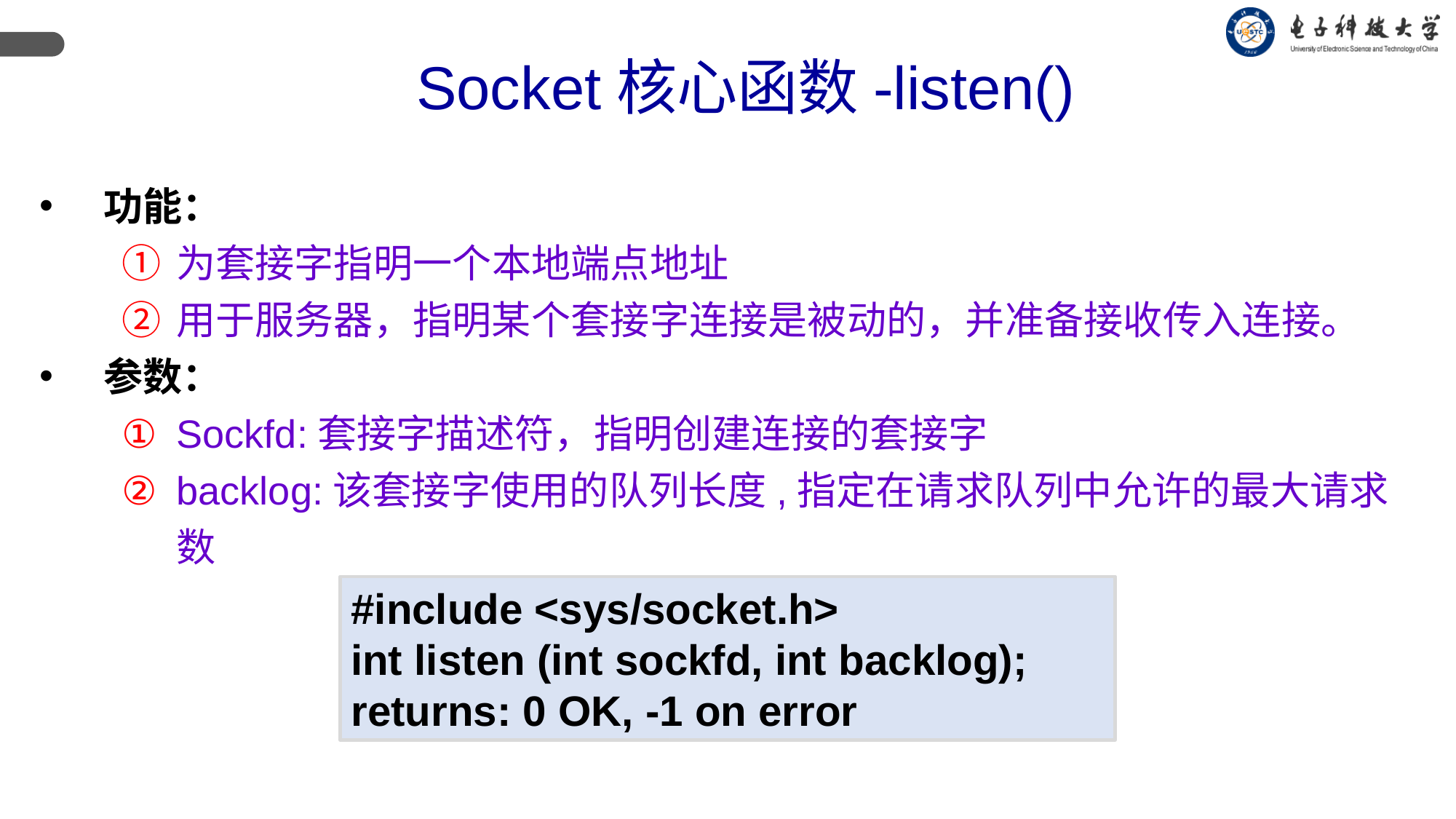

Socket核心函数-listen()
功能：
为套接字指明一个本地端点地址
用于服务器，指明某个套接字连接是被动的，并准备接收传入连接。
参数：
Sockfd:套接字描述符，指明创建连接的套接字
backlog:该套接字使用的队列长度,指定在请求队列中允许的最大请求数

#include <sys/socket.h>
int listen (int sockfd, int backlog);
returns: 0 OK, -1 on error